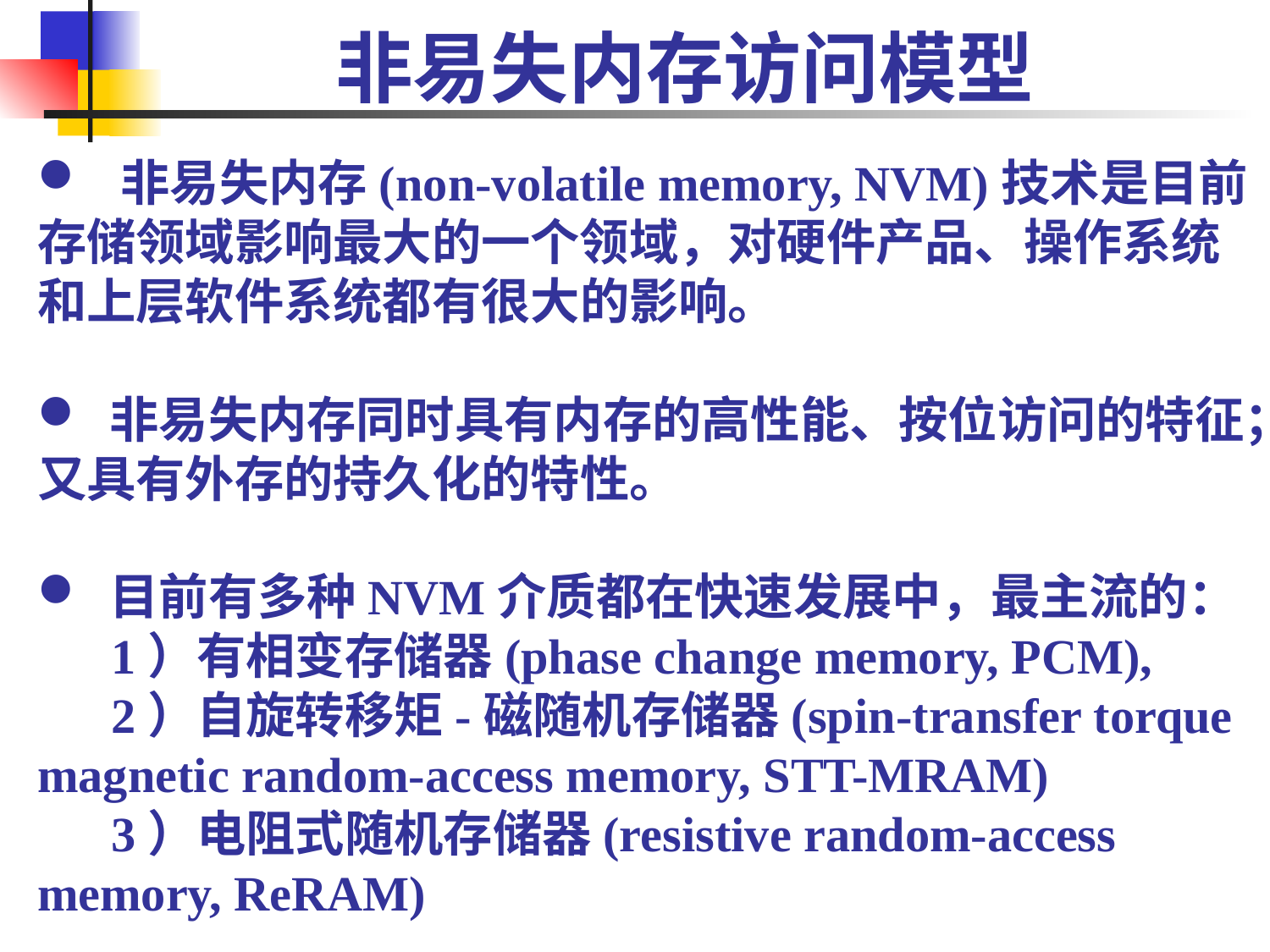

# 非易失内存访问模型
  非易失内存(non-volatile memory, NVM)技术是目前存储领域影响最大的一个领域，对硬件产品、操作系统和上层软件系统都有很大的影响。

 非易失内存同时具有内存的高性能、按位访问的特征；又具有外存的持久化的特性。

 目前有多种NVM介质都在快速发展中，最主流的：
      1）有相变存储器(phase change memory, PCM),
      2）自旋转移矩-磁随机存储器(spin-transfer torque magnetic random-access memory, STT-MRAM)
      3）电阻式随机存储器(resistive random-access memory, ReRAM)